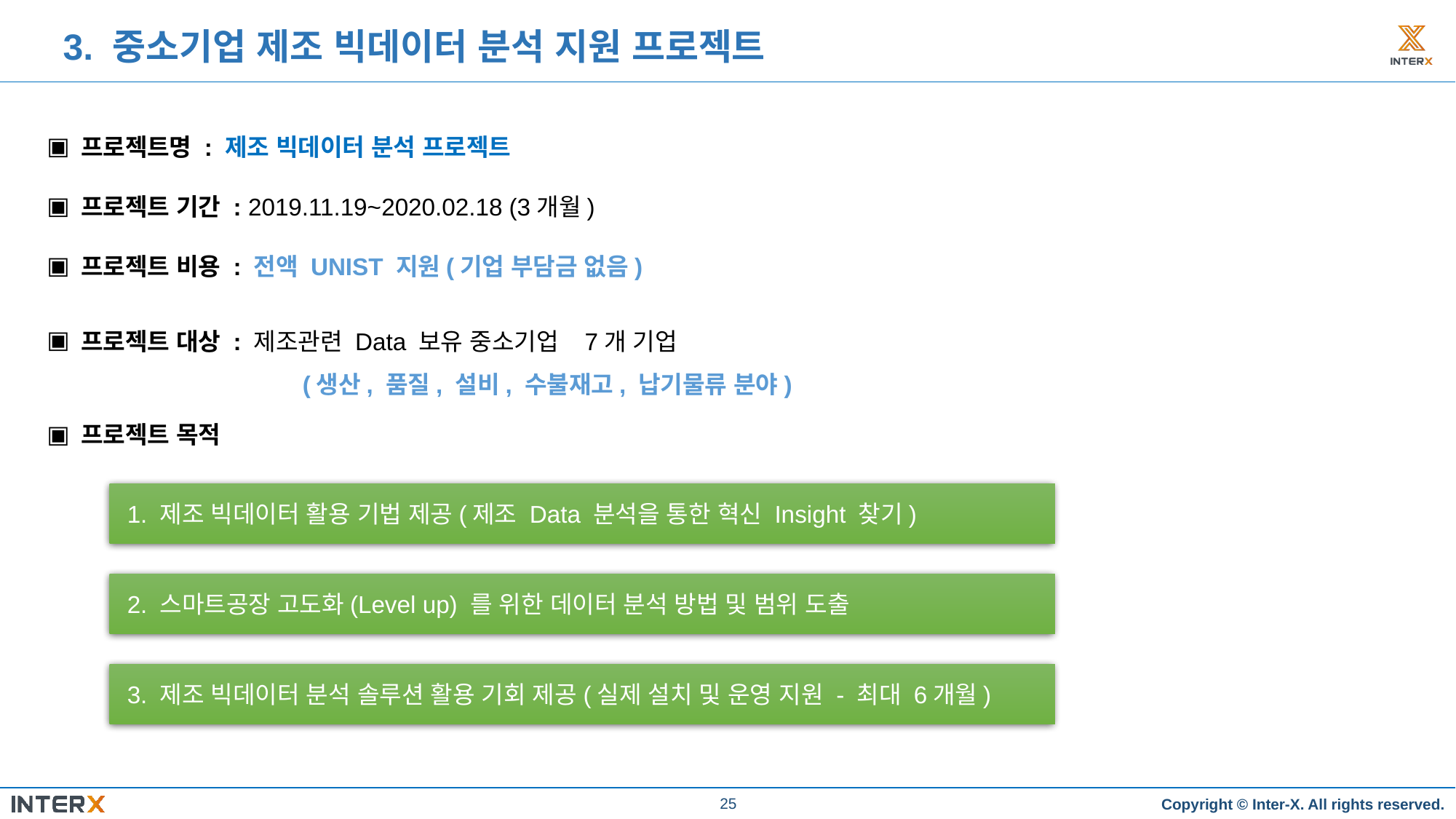

3. 중소기업 제조 빅데이터 분석 지원 프로젝트
프로젝트명 : 제조 빅데이터 분석 프로젝트
프로젝트 기간 : 2019.11.19~2020.02.18 (3개월)
프로젝트 비용 : 전액 UNIST 지원(기업 부담금 없음)
프로젝트 대상 : 제조관련 Data 보유 중소기업   7개 기업
                                      (생산, 품질, 설비, 수불재고, 납기물류 분야)
프로젝트 목적
 1. 제조 빅데이터 활용 기법 제공(제조 Data 분석을 통한 혁신 Insight 찾기)
 2. 스마트공장 고도화(Level up) 를 위한 데이터 분석 방법 및 범위 도출
 3. 제조 빅데이터 분석 솔루션 활용 기회 제공(실제 설치 및 운영 지원 - 최대 6개월)